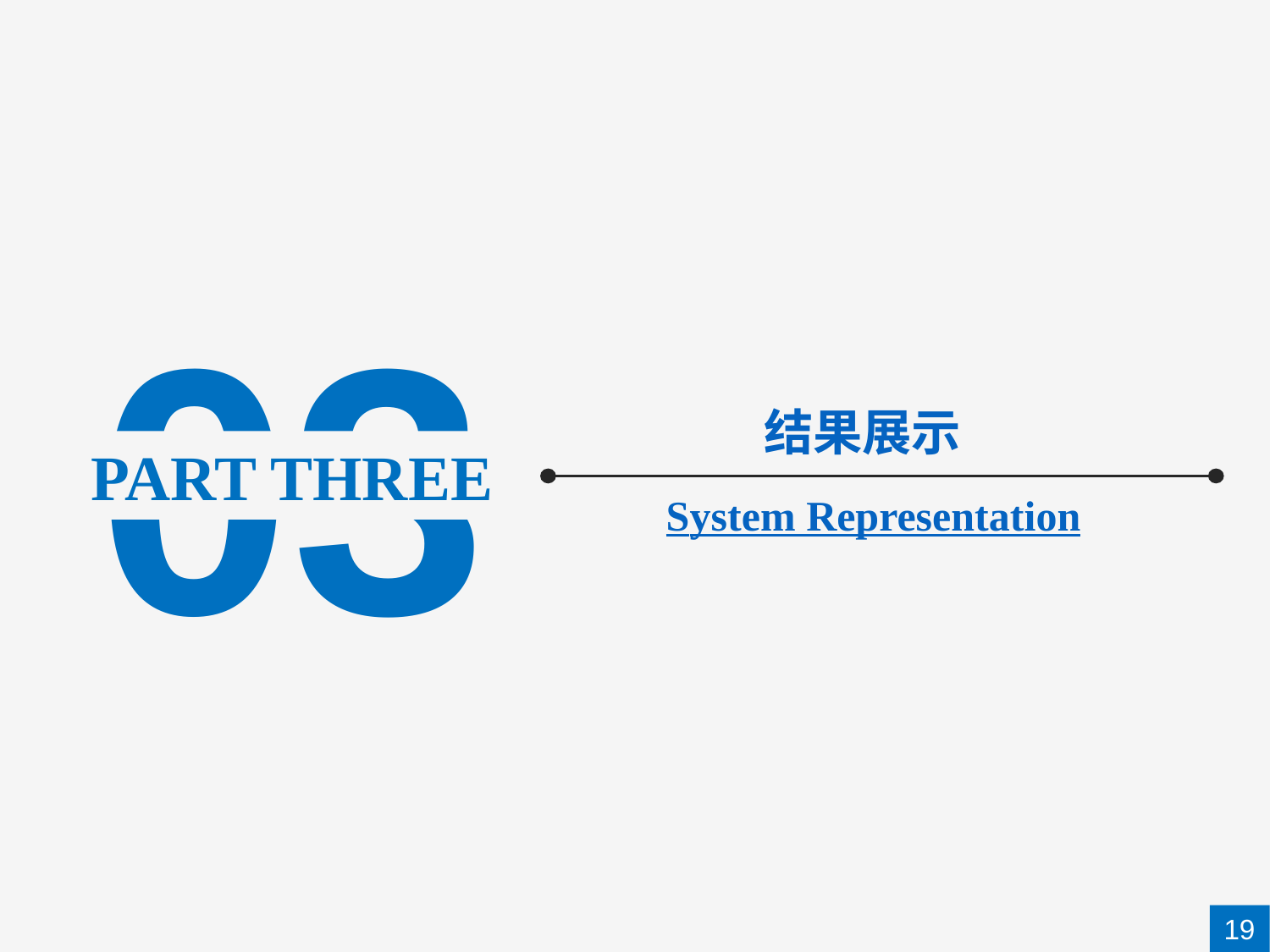

03
结果展示
PART THREE

System Representation

19